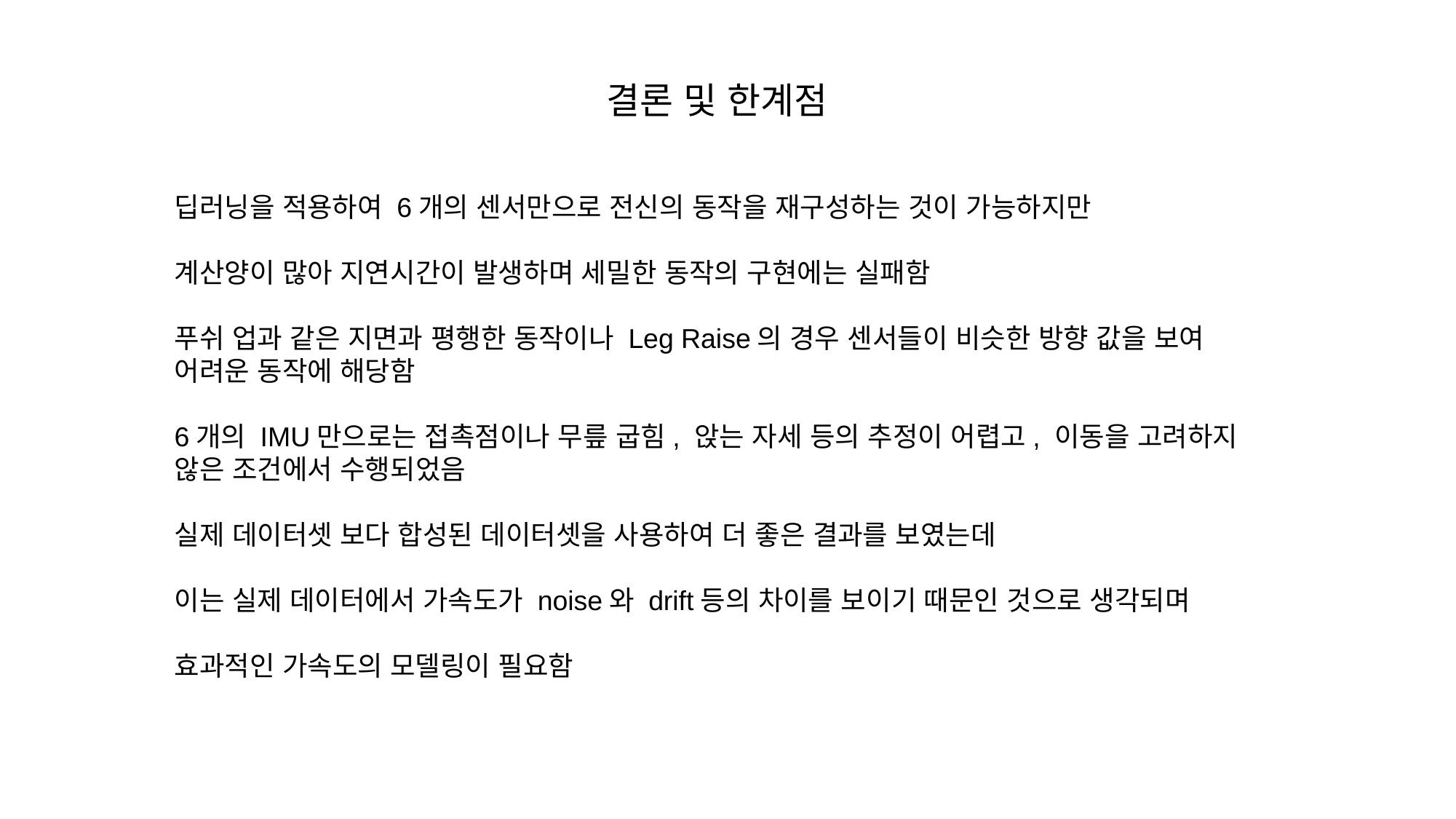

결론 및 한계점
딥러닝을 적용하여 6개의 센서만으로 전신의 동작을 재구성하는 것이 가능하지만

계산양이 많아 지연시간이 발생하며 세밀한 동작의 구현에는 실패함

푸쉬 업과 같은 지면과 평행한 동작이나 Leg Raise의 경우 센서들이 비슷한 방향 값을 보여 어려운 동작에 해당함

6개의 IMU만으로는 접촉점이나 무릎 굽힘, 앉는 자세 등의 추정이 어렵고, 이동을 고려하지 않은 조건에서 수행되었음

실제 데이터셋 보다 합성된 데이터셋을 사용하여 더 좋은 결과를 보였는데

이는 실제 데이터에서 가속도가 noise와 drift등의 차이를 보이기 때문인 것으로 생각되며

효과적인 가속도의 모델링이 필요함